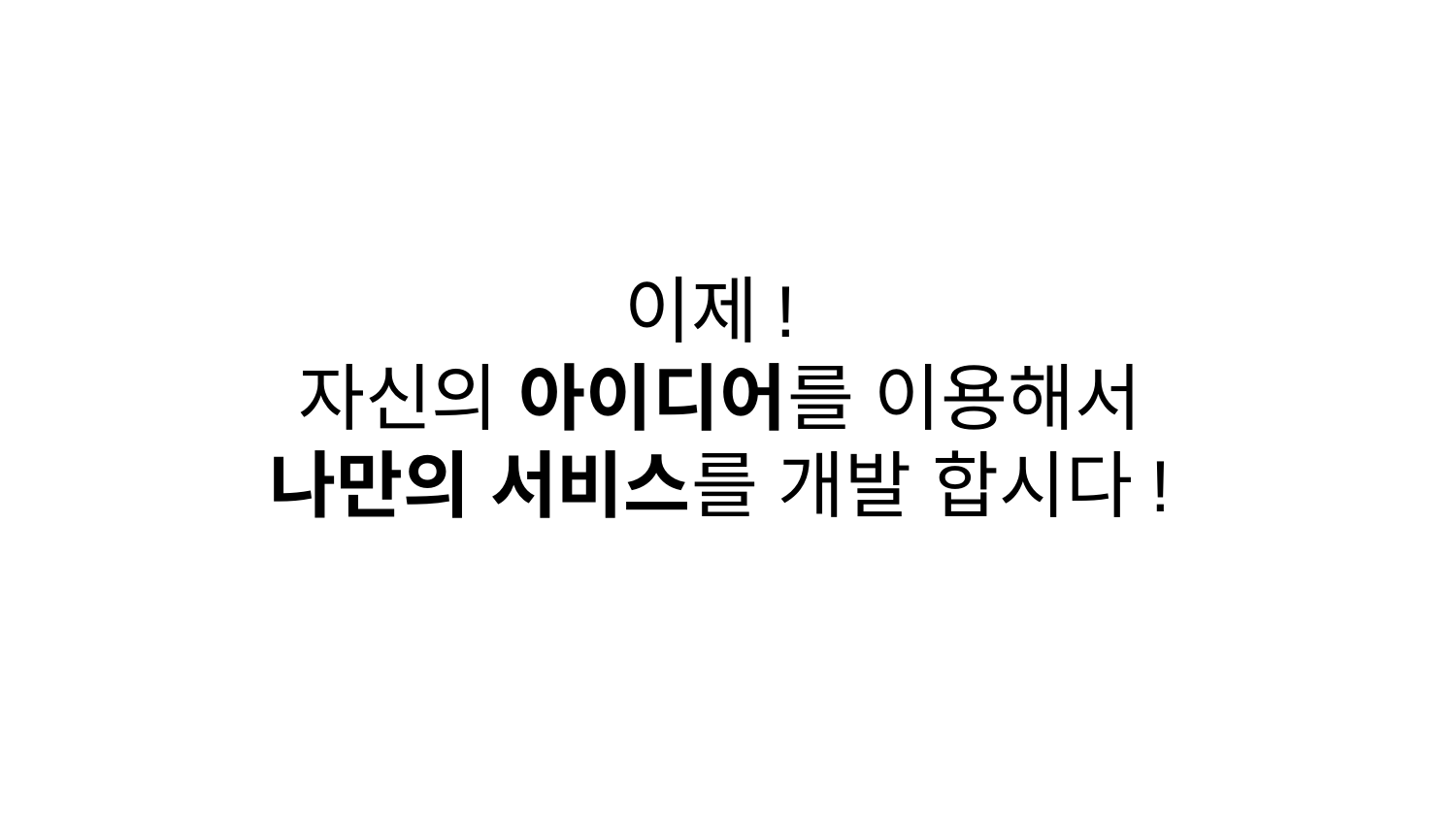

# 이제!
자신의 아이디어를 이용해서
나만의 서비스를 개발 합시다!